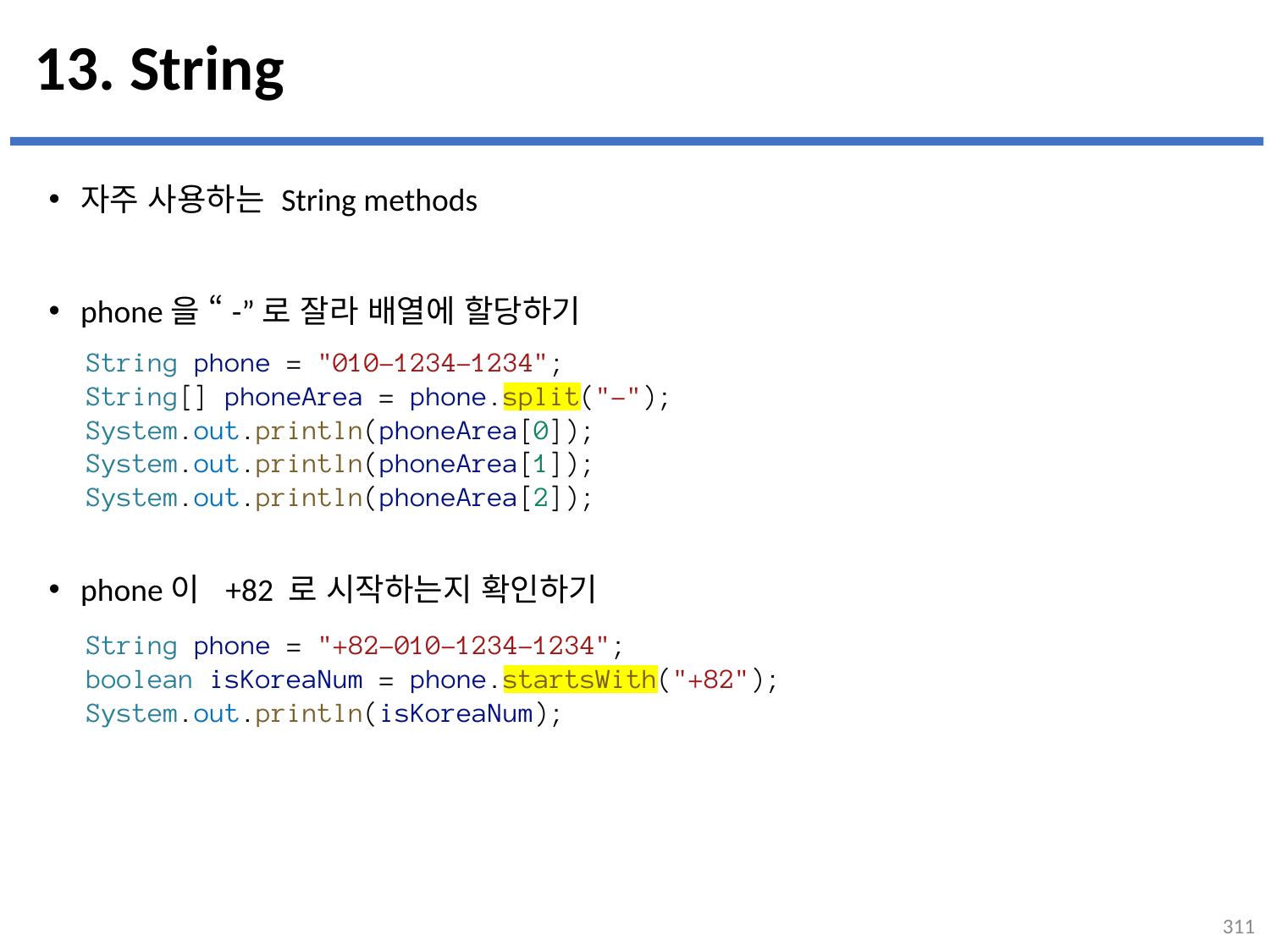

# 13. String
자주 사용하는 String methods

phone을 “-”로 잘라 배열에 할당하기

phone이  +82 로 시작하는지 확인하기
...

설명
String phone = "010-1234-1234";
String[] phoneArea = phone.split("-");
System.out.println(phoneArea[0]);
System.out.println(phoneArea[1]);
System.out.println(phoneArea[2]);
String phone = "+82-010-1234-1234";
boolean isKoreaNum = phone.startsWith("+82");
System.out.println(isKoreaNum);
311